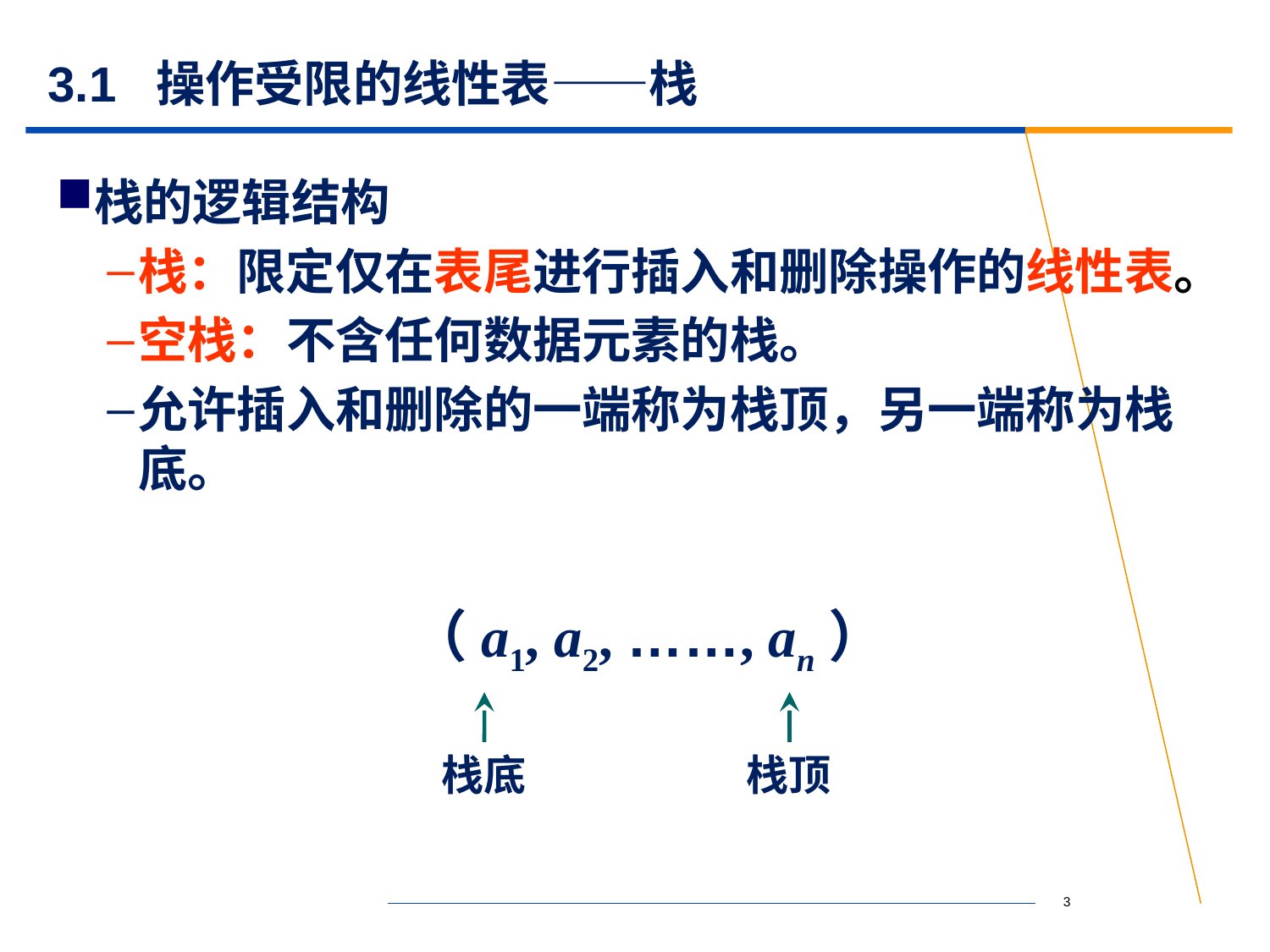

# 3.1  操作受限的线性表——栈
栈的逻辑结构
栈：限定仅在表尾进行插入和删除操作的线性表。
空栈：不含任何数据元素的栈。
允许插入和删除的一端称为栈顶，另一端称为栈底。
（a1, a2, ……, an）

栈底

栈顶